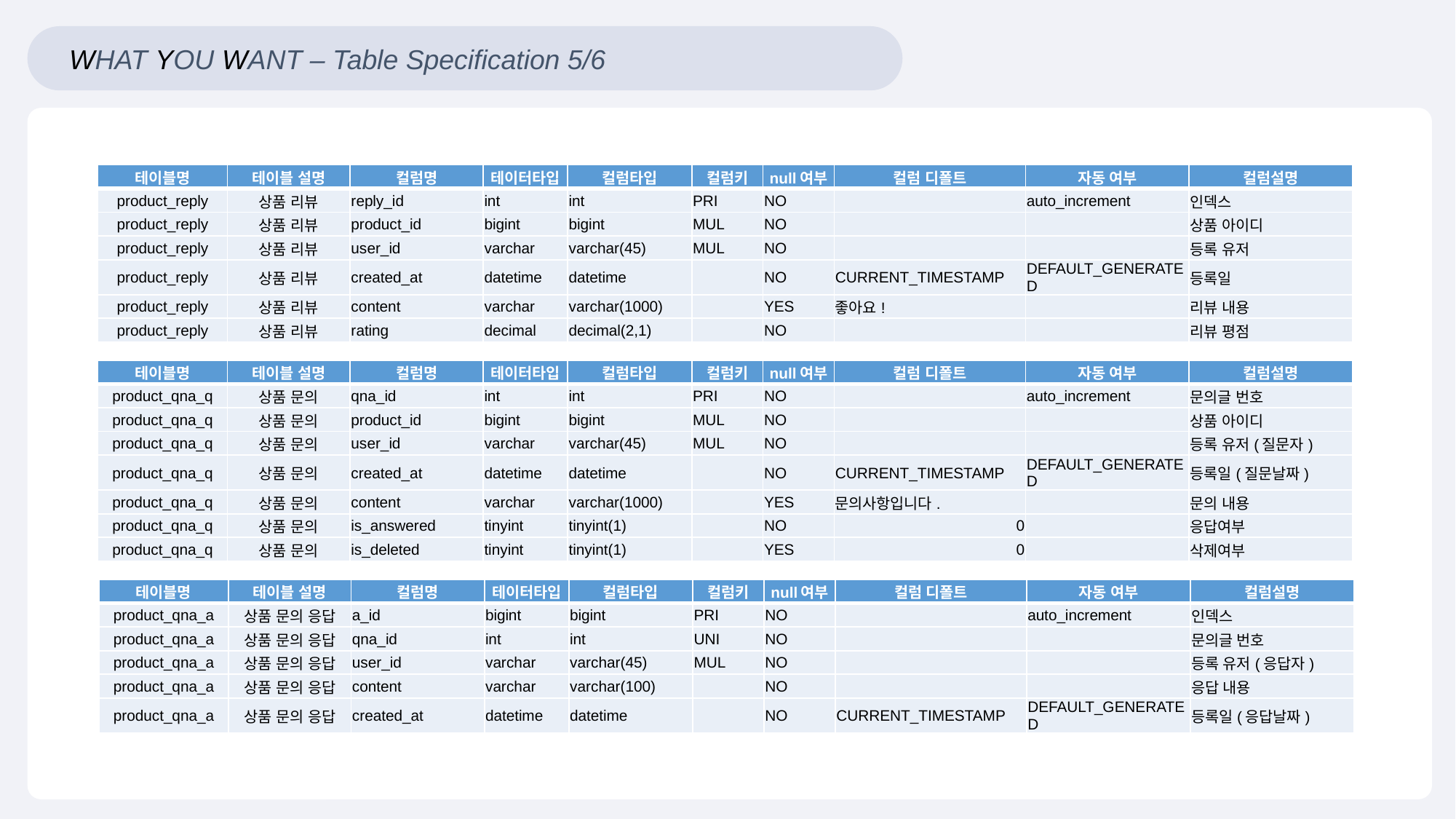

WHAT YOU WANT – Table Specification 5/6

| 테이블명 | 테이블 설명 | 컬럼명 | 테이터타입 | 컬럼타입 | 컬럼키 | null여부 | 컬럼 디폴트 | 자동 여부 | 컬럼설명 |
| --- | --- | --- | --- | --- | --- | --- | --- | --- | --- |
| product\_reply | 상품 리뷰 | reply\_id | int | int | PRI | NO |  | auto\_increment | 인덱스 |
| product\_reply | 상품 리뷰 | product\_id | bigint | bigint | MUL | NO |  |  | 상품 아이디 |
| product\_reply | 상품 리뷰 | user\_id | varchar | varchar(45) | MUL | NO |  |  | 등록 유저 |
| product\_reply | 상품 리뷰 | created\_at | datetime | datetime |  | NO | CURRENT\_TIMESTAMP | DEFAULT\_GENERATED | 등록일 |
| product\_reply | 상품 리뷰 | content | varchar | varchar(1000) |  | YES | 좋아요! |  | 리뷰 내용 |
| product\_reply | 상품 리뷰 | rating | decimal | decimal(2,1) |  | NO |  |  | 리뷰 평점 |

| 테이블명 | 테이블 설명 | 컬럼명 | 테이터타입 | 컬럼타입 | 컬럼키 | null여부 | 컬럼 디폴트 | 자동 여부 | 컬럼설명 |
| --- | --- | --- | --- | --- | --- | --- | --- | --- | --- |
| product\_qna\_q | 상품 문의 | qna\_id | int | int | PRI | NO |  | auto\_increment | 문의글 번호 |
| product\_qna\_q | 상품 문의 | product\_id | bigint | bigint | MUL | NO |  |  | 상품 아이디 |
| product\_qna\_q | 상품 문의 | user\_id | varchar | varchar(45) | MUL | NO |  |  | 등록 유저(질문자) |
| product\_qna\_q | 상품 문의 | created\_at | datetime | datetime |  | NO | CURRENT\_TIMESTAMP | DEFAULT\_GENERATED | 등록일(질문날짜) |
| product\_qna\_q | 상품 문의 | content | varchar | varchar(1000) |  | YES | 문의사항입니다. |  | 문의 내용 |
| product\_qna\_q | 상품 문의 | is\_answered | tinyint | tinyint(1) |  | NO | 0 |  | 응답여부 |
| product\_qna\_q | 상품 문의 | is\_deleted | tinyint | tinyint(1) |  | YES | 0 |  | 삭제여부 |
| 테이블명 | 테이블 설명 | 컬럼명 | 테이터타입 | 컬럼타입 | 컬럼키 | null여부 | 컬럼 디폴트 | 자동 여부 | 컬럼설명 |
| --- | --- | --- | --- | --- | --- | --- | --- | --- | --- |
| product\_qna\_a | 상품 문의 응답 | a\_id | bigint | bigint | PRI | NO |  | auto\_increment | 인덱스 |
| product\_qna\_a | 상품 문의 응답 | qna\_id | int | int | UNI | NO |  |  | 문의글 번호 |
| product\_qna\_a | 상품 문의 응답 | user\_id | varchar | varchar(45) | MUL | NO |  |  | 등록 유저(응답자) |
| product\_qna\_a | 상품 문의 응답 | content | varchar | varchar(100) |  | NO |  |  | 응답 내용 |
| product\_qna\_a | 상품 문의 응답 | created\_at | datetime | datetime |  | NO | CURRENT\_TIMESTAMP | DEFAULT\_GENERATED | 등록일(응답날짜) |